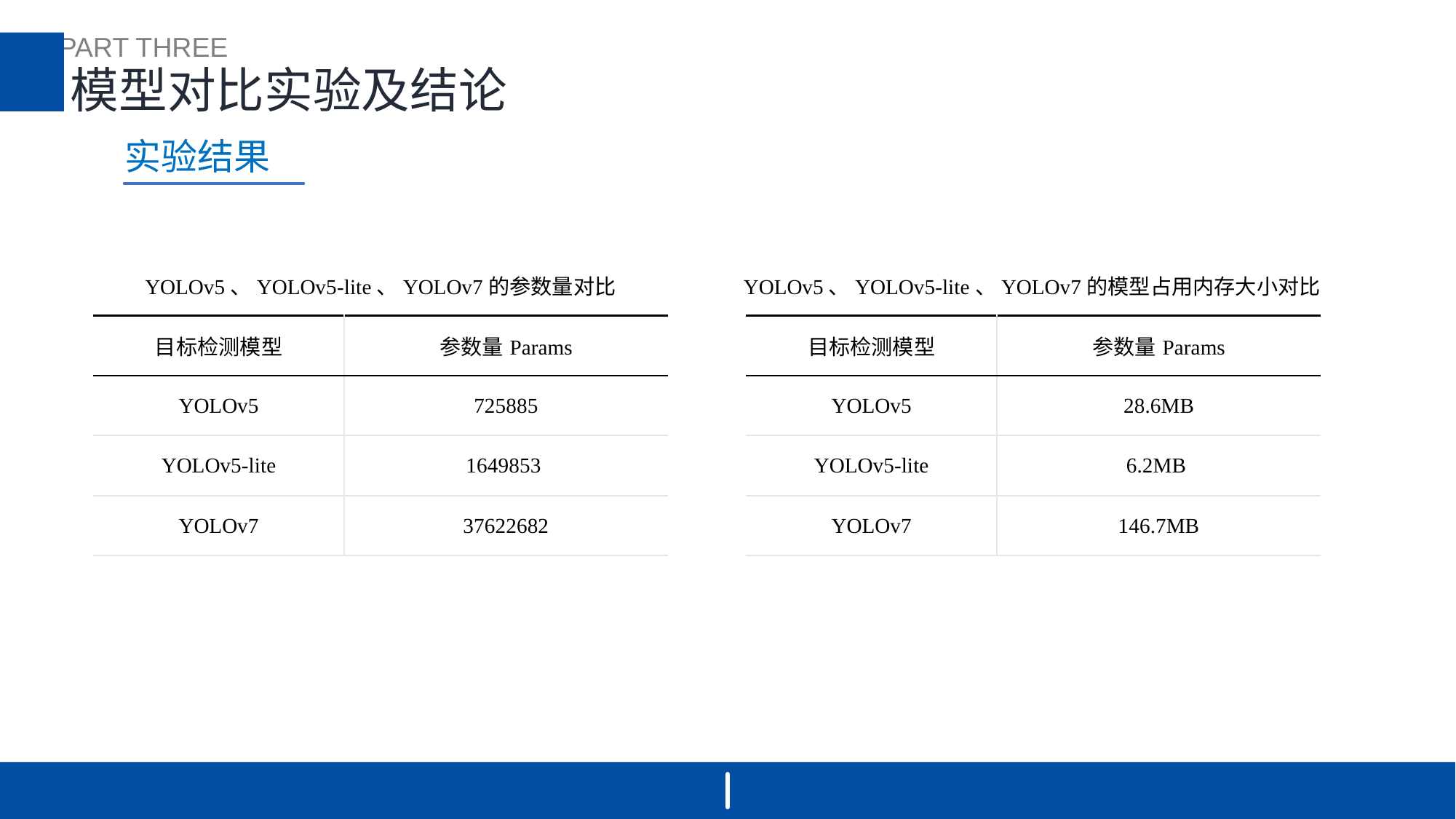

PART THREE

模型对比实验及结论
实验结果
YOLOv5、YOLOv5-lite、YOLOv7的参数量对比
YOLOv5、YOLOv5-lite、YOLOv7的模型占用内存大小对比
| 目标检测模型 | 参数量Params |
| --- | --- |
| YOLOv5 | 725885 |
| YOLOv5-lite | 1649853 |
| YOLOv7 | 37622682 |
| 目标检测模型 | 参数量Params |
| --- | --- |
| YOLOv5 | 28.6MB |
| YOLOv5-lite | 6.2MB |
| YOLOv7 | 146.7MB |